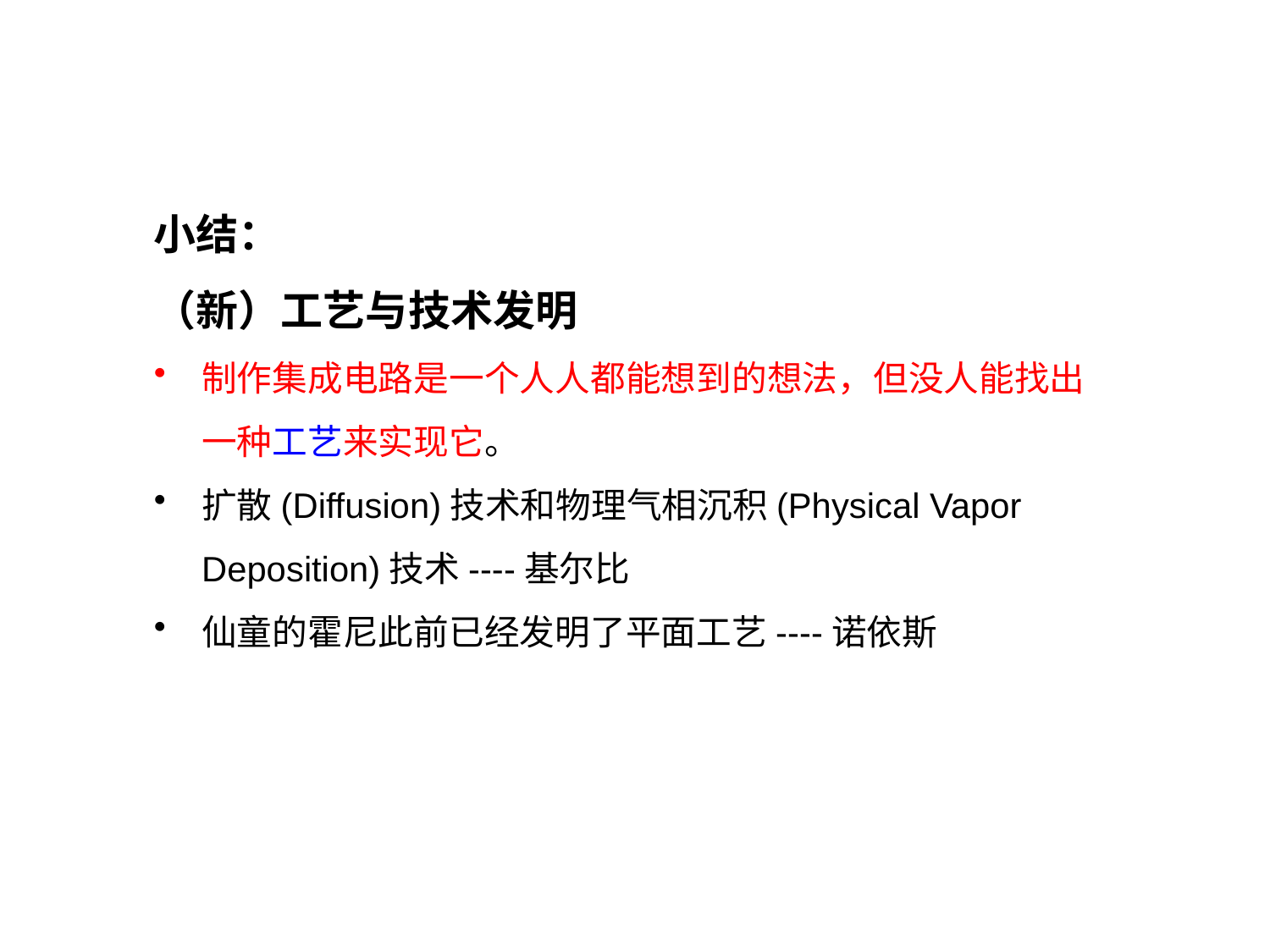

小结：
（新）工艺与技术发明
制作集成电路是一个人人都能想到的想法，但没人能找出一种工艺来实现它。
扩散(Diffusion)技术和物理气相沉积(Physical Vapor Deposition)技术----基尔比
仙童的霍尼此前已经发明了平面工艺----诺依斯